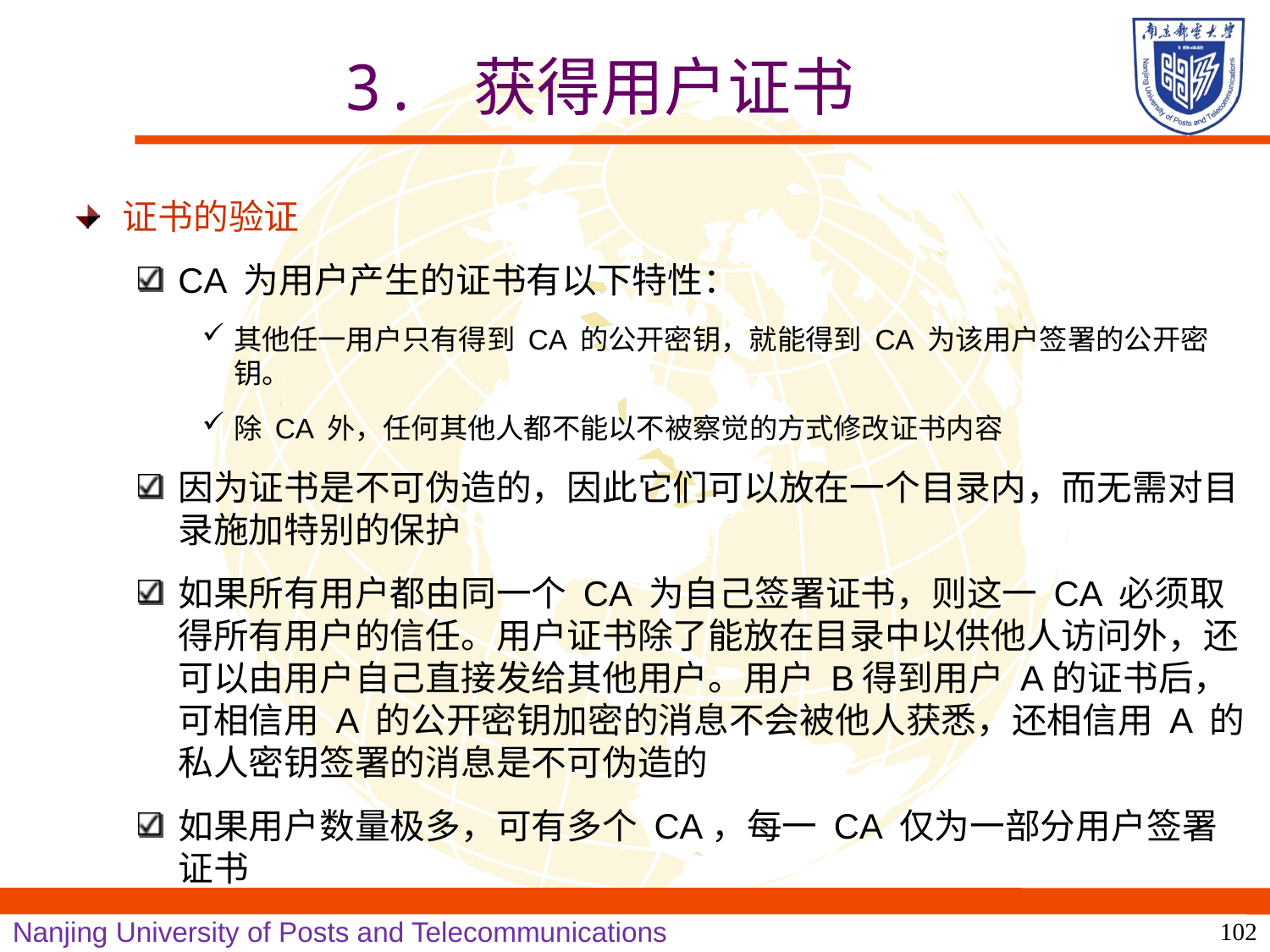

# 3. 获得用户证书
证书的验证
CA 为用户产生的证书有以下特性：
其他任一用户只有得到 CA 的公开密钥，就能得到 CA 为该用户签署的公开密钥。
除 CA 外，任何其他人都不能以不被察觉的方式修改证书内容
因为证书是不可伪造的，因此它们可以放在一个目录内，而无需对目录施加特别的保护
如果所有用户都由同一个 CA 为自己签署证书，则这一 CA 必须取得所有用户的信任。用户证书除了能放在目录中以供他人访问外，还可以由用户自己直接发给其他用户。用户 B得到用户 A的证书后，可相信用 A 的公开密钥加密的消息不会被他人获悉，还相信用 A 的私人密钥签署的消息是不可伪造的
如果用户数量极多，可有多个 CA，每一 CA 仅为一部分用户签署证书

102